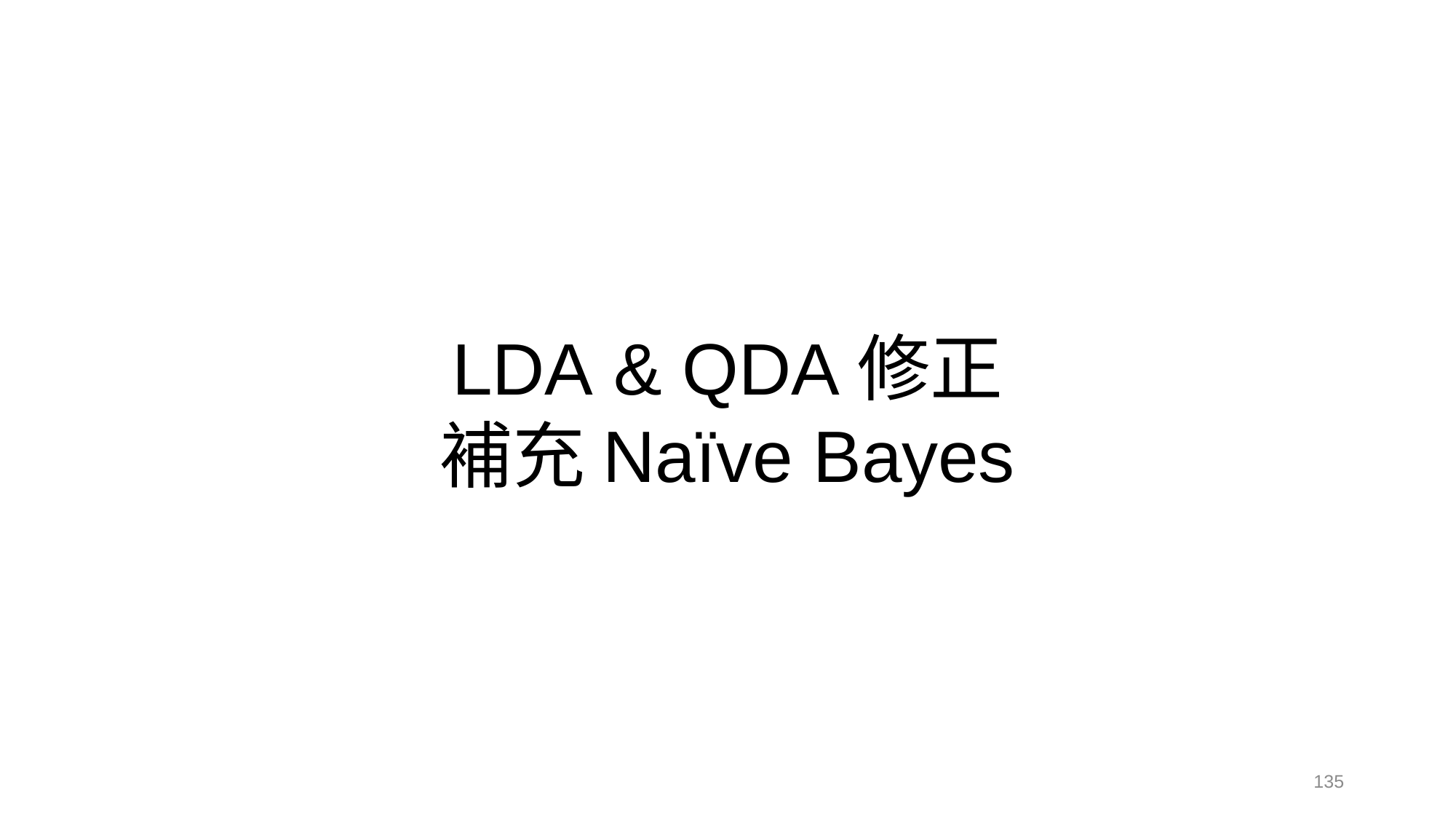

# LDA & QDA修正 補充Naïve Bayes
135